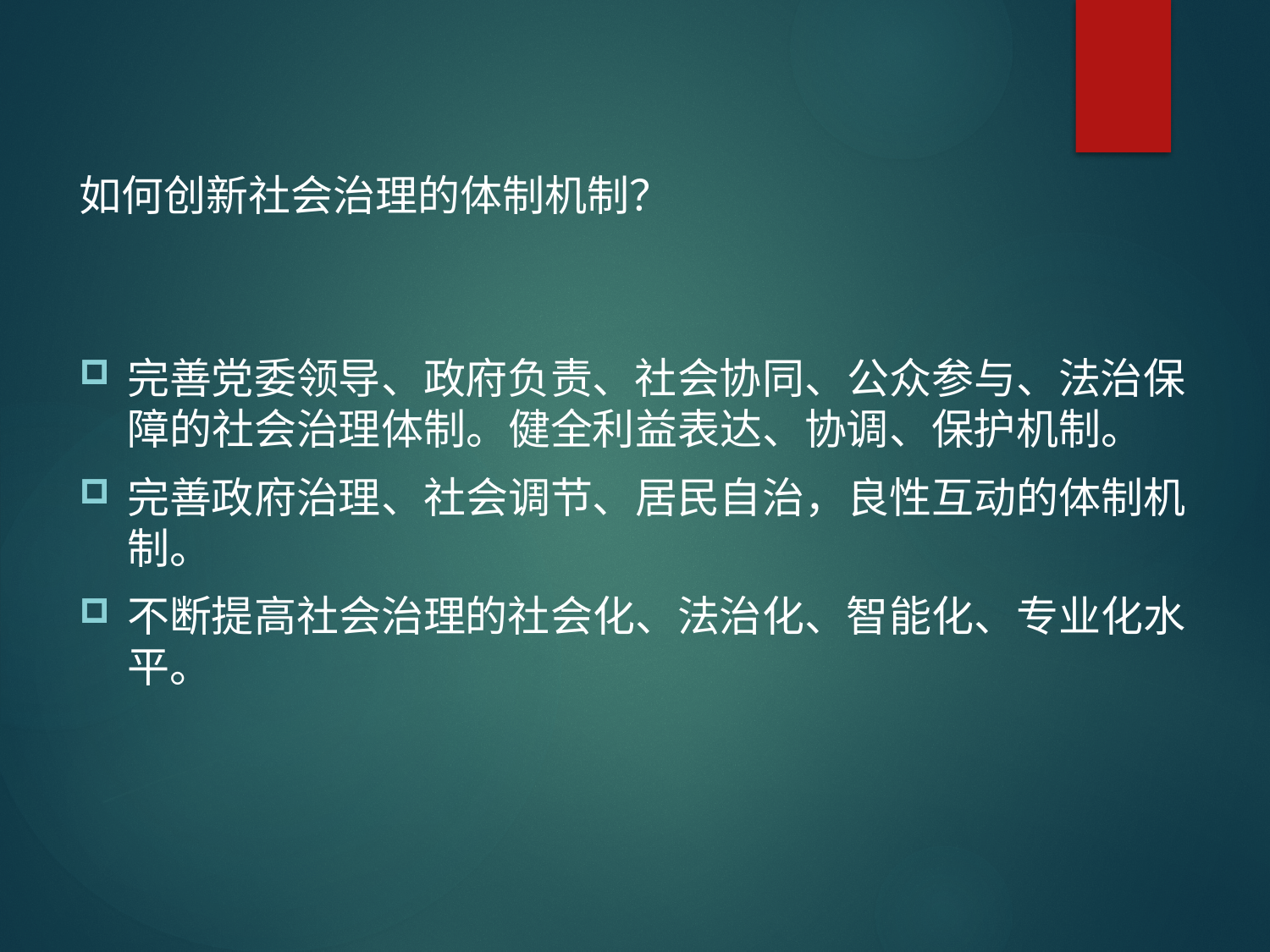

#
如何创新社会治理的体制机制？
完善党委领导、政府负责、社会协同、公众参与、法治保障的社会治理体制。健全利益表达、协调、保护机制。
完善政府治理、社会调节、居民自治，良性互动的体制机制。
不断提高社会治理的社会化、法治化、智能化、专业化水平。